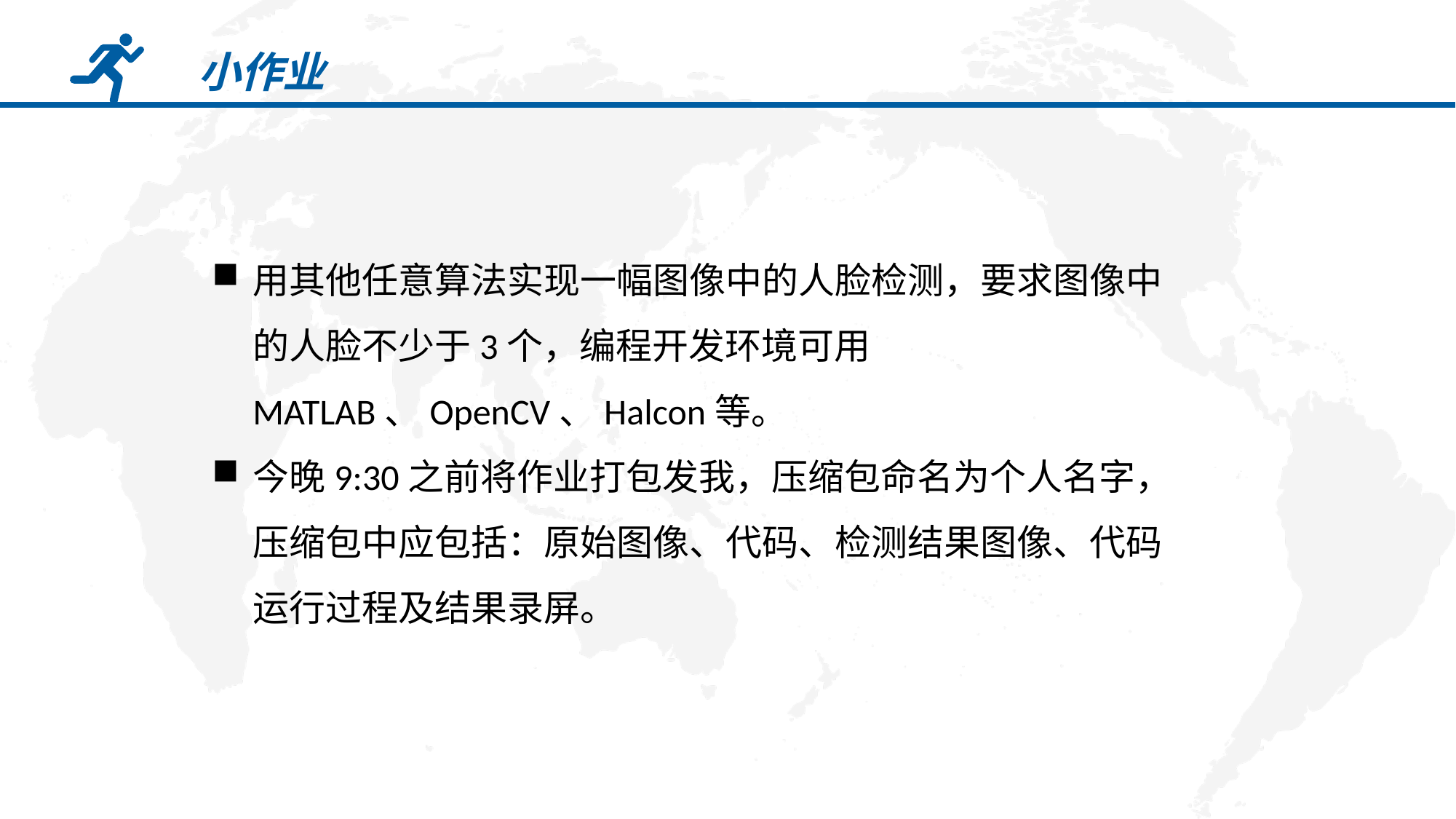

小作业
用其他任意算法实现一幅图像中的人脸检测，要求图像中的人脸不少于3个，编程开发环境可用MATLAB、OpenCV、Halcon等。
今晚9:30之前将作业打包发我，压缩包命名为个人名字，压缩包中应包括：原始图像、代码、检测结果图像、代码运行过程及结果录屏。